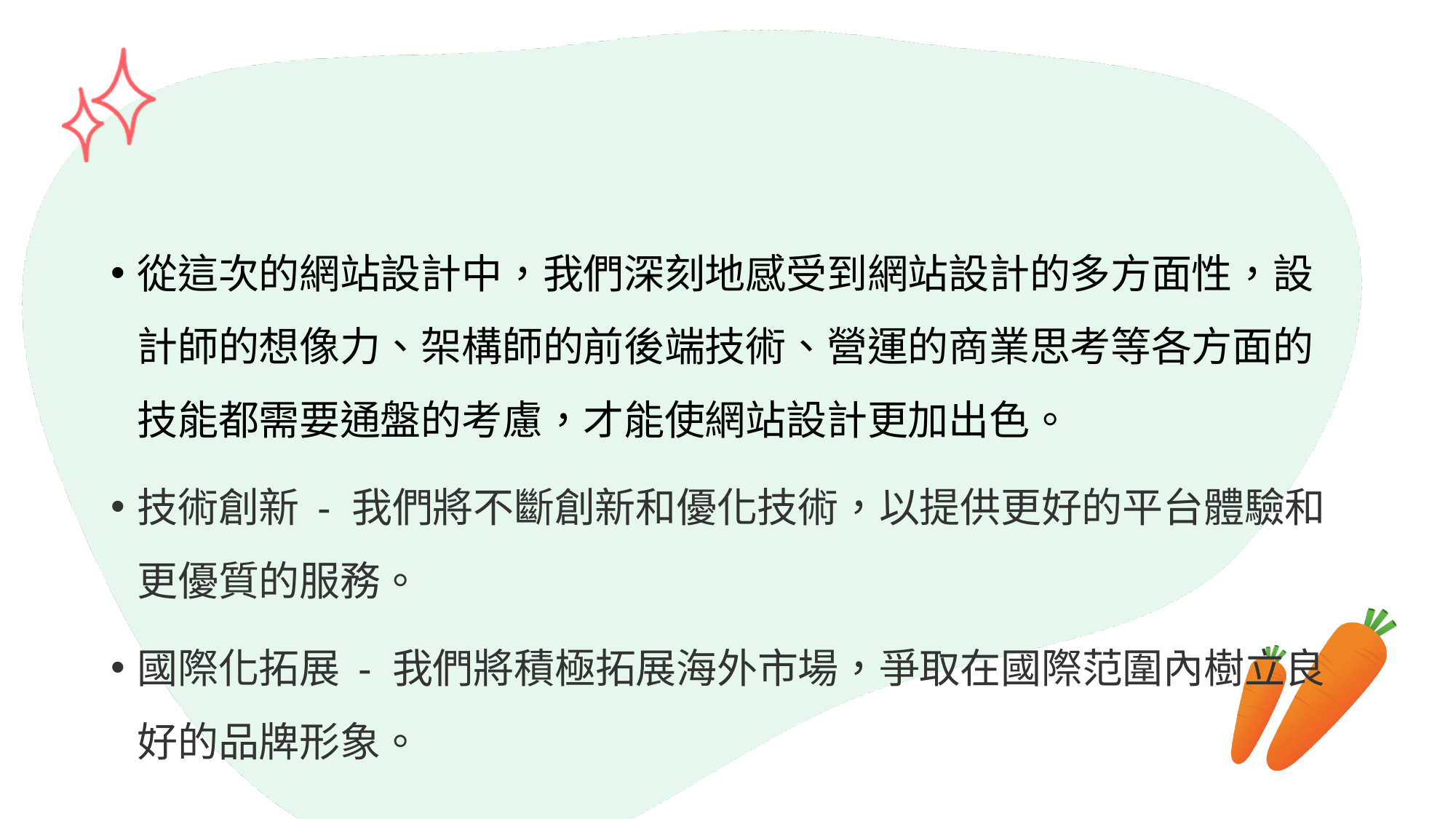

#
從這次的網站設計中，我們深刻地感受到網站設計的多方面性，設計師的想像力、架構師的前後端技術、營運的商業思考等各方面的技能都需要通盤的考慮，才能使網站設計更加出色。
技術創新 - 我們將不斷創新和優化技術，以提供更好的平台體驗和更優質的服務。
國際化拓展 - 我們將積極拓展海外市場，爭取在國際范圍內樹立良好的品牌形象。